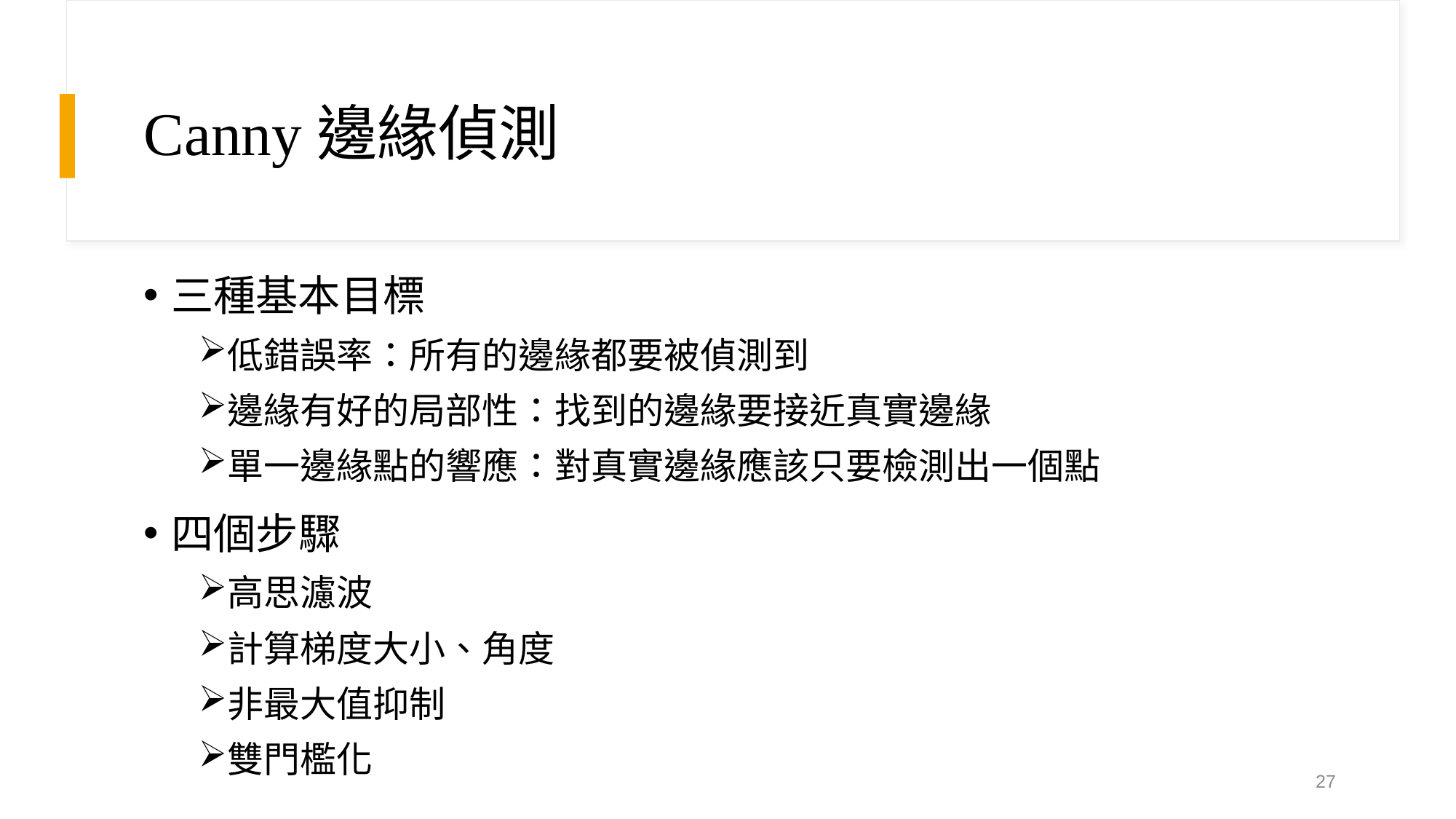

# Canny邊緣偵測
三種基本目標
低錯誤率：所有的邊緣都要被偵測到
邊緣有好的局部性：找到的邊緣要接近真實邊緣
單一邊緣點的響應：對真實邊緣應該只要檢測出一個點
四個步驟
高思濾波
計算梯度大小、角度
非最大值抑制
雙門檻化
27